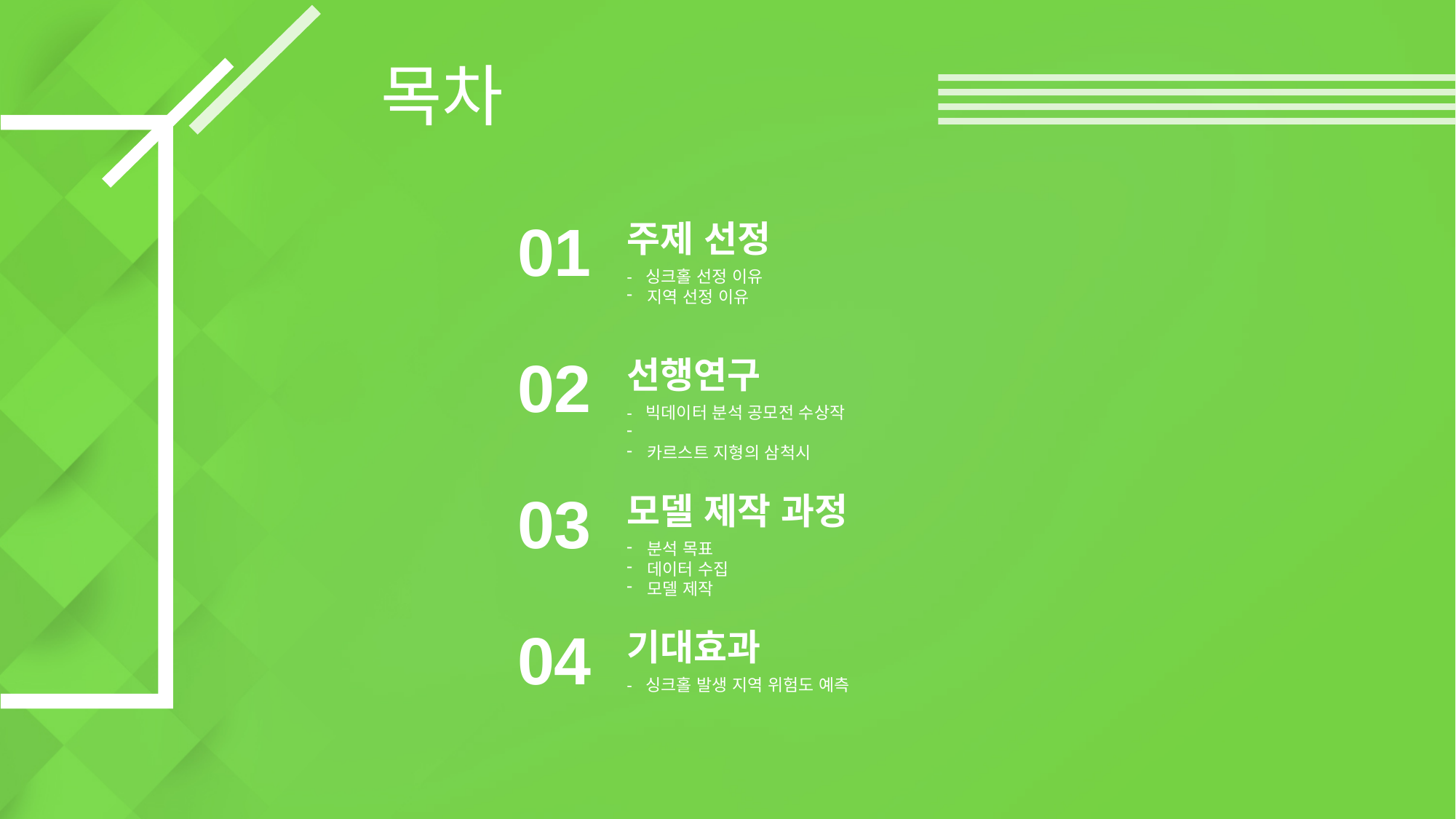

목차

01
주제 선정
-  싱크홀 선정 이유
지역 선정 이유

02
선행연구
-  빅데이터 분석 공모전 수상작
하수관로 건전도와 도로함몰 발생 상관관계 분석
카르스트 지형의 삼척시
03
모델 제작 과정
분석 목표
데이터 수집
모델 제작
04
기대효과
-  싱크홀 발생 지역 위험도 예측